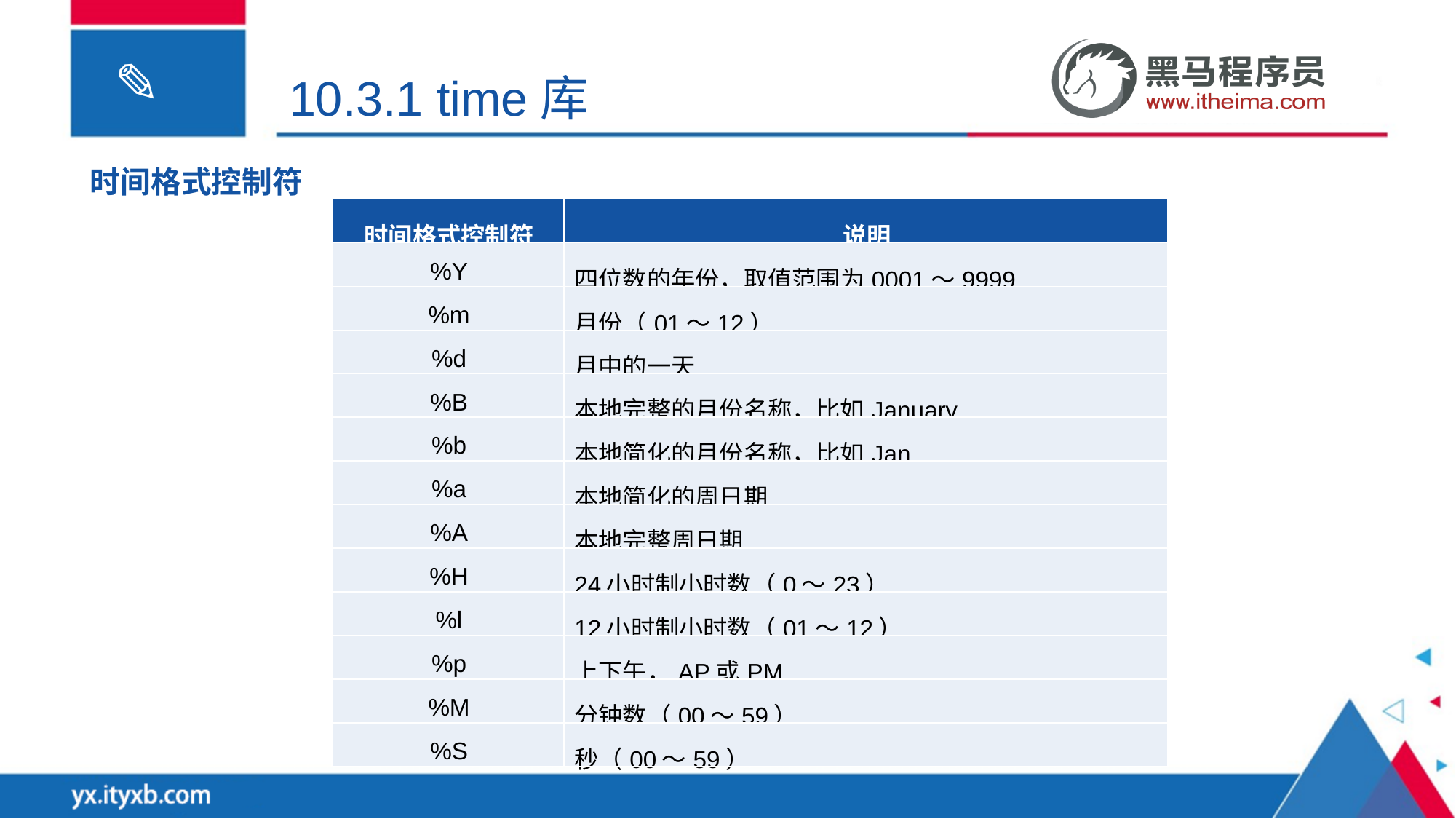

10.3.1 time库
时间格式控制符
| 时间格式控制符 | 说明 |
| --- | --- |
| %Y | 四位数的年份，取值范围为0001～9999 |
| %m | 月份（01～12） |
| %d | 月中的一天 |
| %B | 本地完整的月份名称，比如January |
| %b | 本地简化的月份名称，比如Jan |
| %a | 本地简化的周日期 |
| %A | 本地完整周日期 |
| %H | 24小时制小时数（0～23） |
| %l | 12小时制小时数（01～12） |
| %p | 上下午，AP或PM |
| %M | 分钟数（00～59） |
| %S | 秒（00～59） |